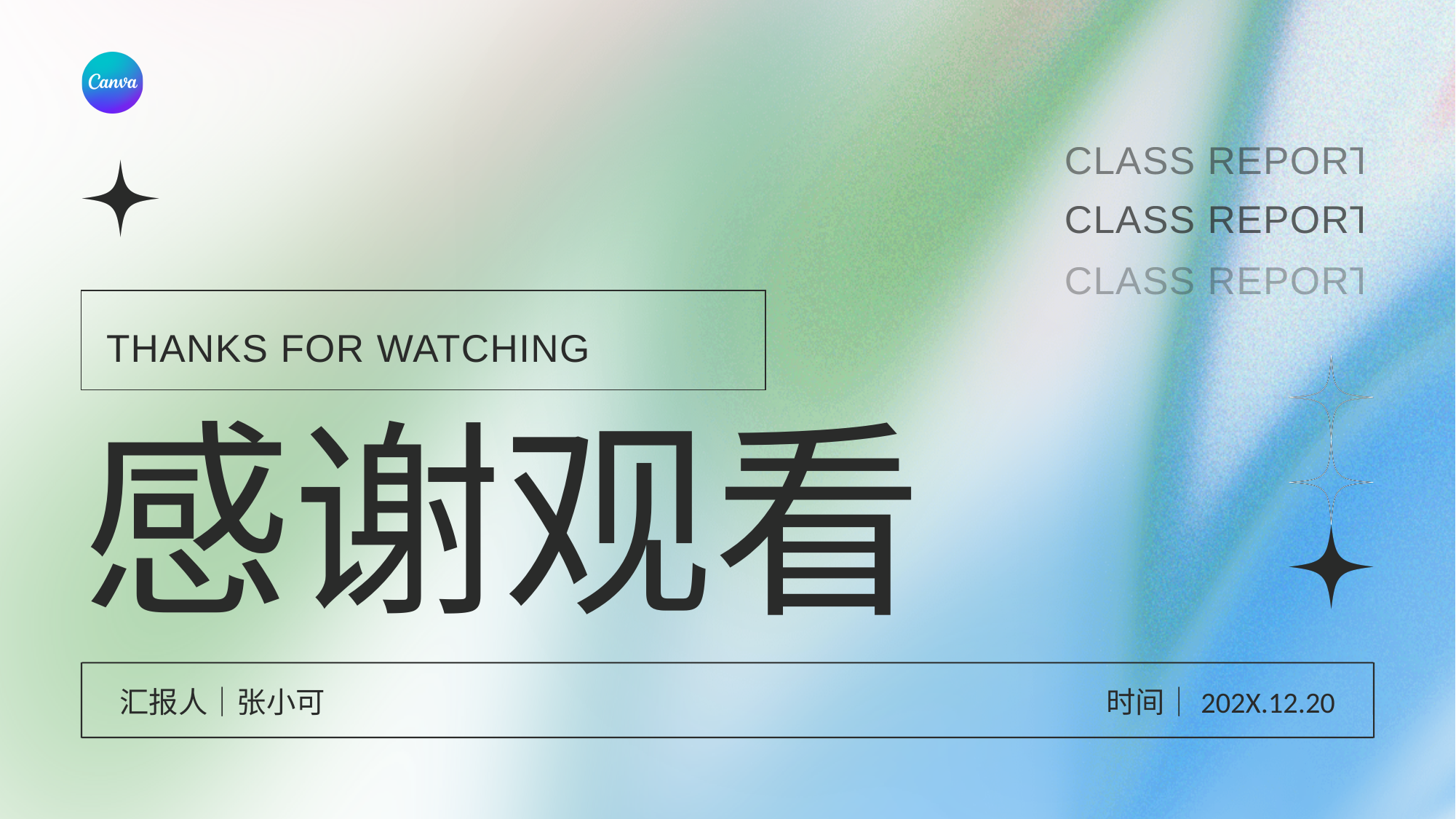

CLASS REPORT

CLASS REPORT
CLASS REPORT

THANKS FOR WATCHING
感谢观看

汇报人｜张小可
时间｜202X.12.20